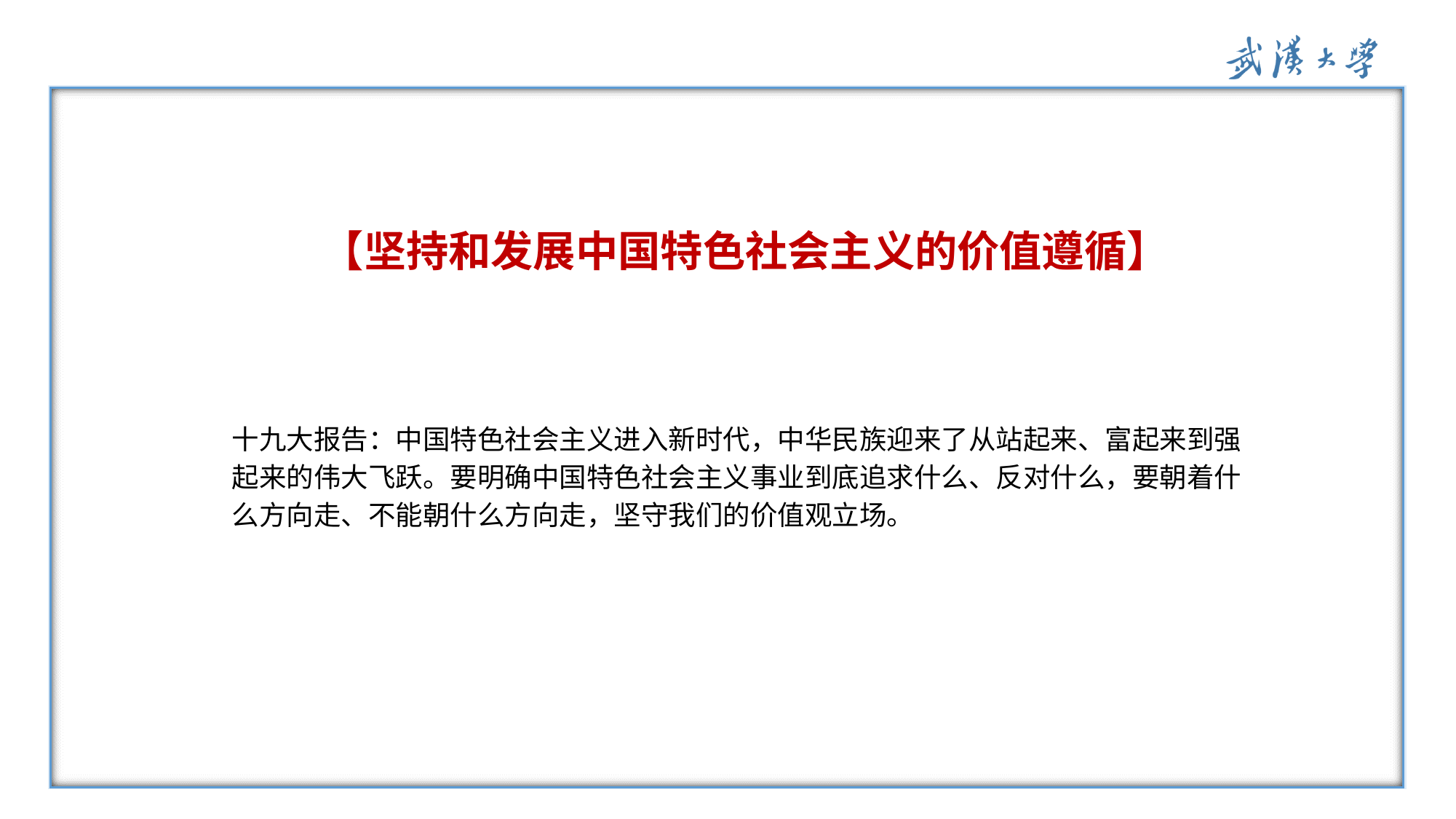

【坚持和发展中国特色社会主义的价值遵循】
# 十九大报告：中国特色社会主义进入新时代，中华民族迎来了从站起来、富起来到强起来的伟大飞跃。要明确中国特色社会主义事业到底追求什么、反对什么，要朝着什么方向走、不能朝什么方向走，坚守我们的价值观立场。